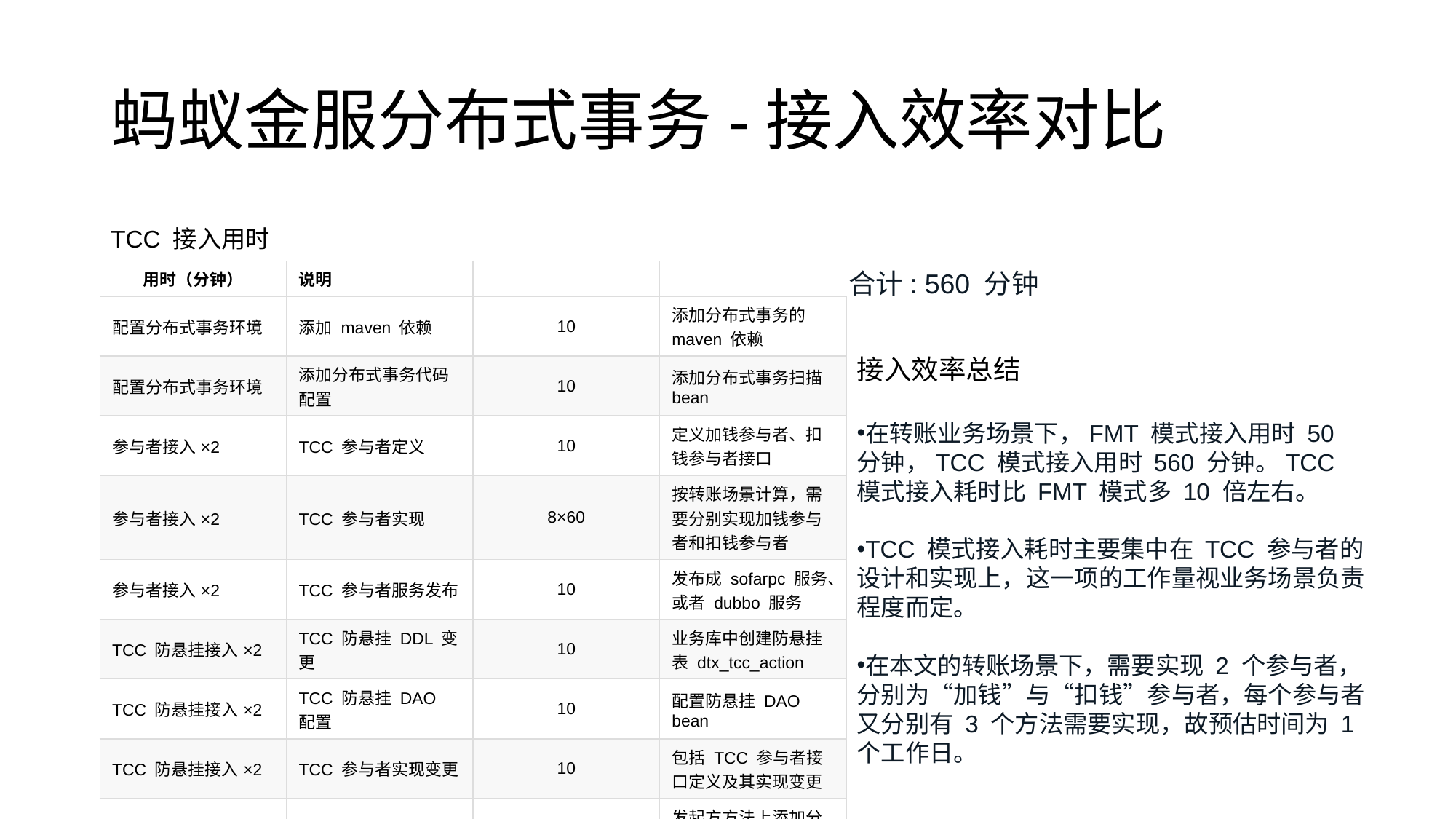

# 蚂蚁金服分布式事务-接入效率对比
TCC 接入用时

| 用时（分钟） | 说明 |  |  |
| --- | --- | --- | --- |
| 配置分布式事务环境 | 添加 maven 依赖 | 10 | 添加分布式事务的 maven 依赖 |
| 配置分布式事务环境 | 添加分布式事务代码配置 | 10 | 添加分布式事务扫描 bean |
| 参与者接入×2 | TCC 参与者定义 | 10 | 定义加钱参与者、扣钱参与者接口 |
| 参与者接入×2 | TCC 参与者实现 | 8×60 | 按转账场景计算，需要分别实现加钱参与者和扣钱参与者 |
| 参与者接入×2 | TCC 参与者服务发布 | 10 | 发布成 sofarpc 服务、或者 dubbo 服务 |
| TCC 防悬挂接入×2 | TCC 防悬挂 DDL 变更 | 10 | 业务库中创建防悬挂表 dtx\_tcc\_action |
| TCC 防悬挂接入×2 | TCC 防悬挂 DAO 配置 | 10 | 配置防悬挂 DAO bean |
| TCC 防悬挂接入×2 | TCC 参与者实现变更 | 10 | 包括 TCC 参与者接口定义及其实现变更 |
| 发起方接入 | 发起方代码配置 | 10 | 发起方方法上添加分布式事务注解 |
合计: 560 分钟
接入效率总结

在转账业务场景下，FMT 模式接入用时 50 分钟，TCC 模式接入用时 560 分钟。TCC 模式接入耗时比 FMT 模式多 10 倍左右。

TCC 模式接入耗时主要集中在 TCC 参与者的设计和实现上，这一项的工作量视业务场景负责程度而定。

在本文的转账场景下，需要实现 2 个参与者，分别为“加钱”与“扣钱”参与者，每个参与者又分别有 3 个方法需要实现，故预估时间为 1 个工作日。